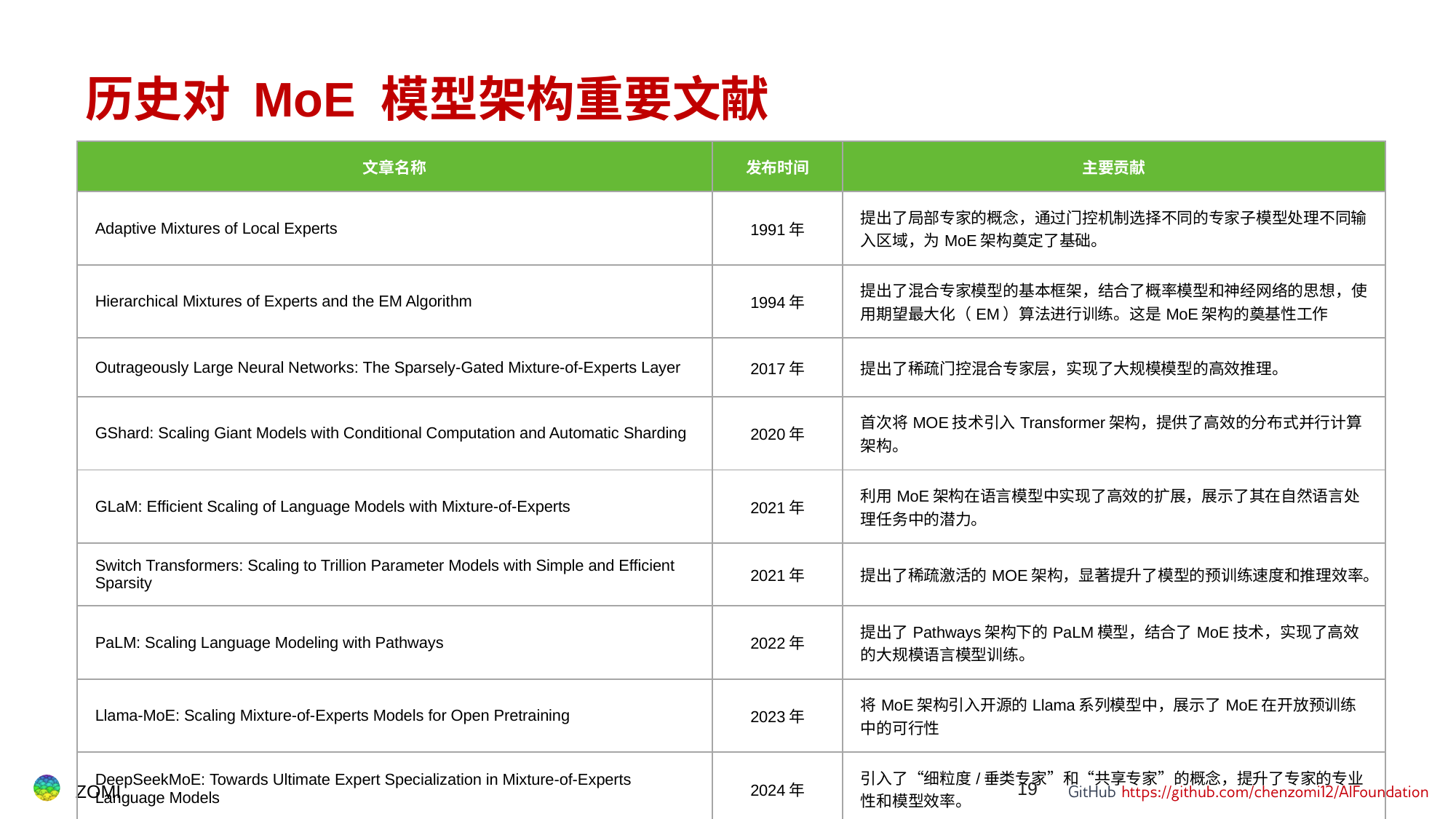

# 历史对 MoE 模型架构重要文献
| 文章名称 | 发布时间 | 主要贡献 |
| --- | --- | --- |
| Adaptive Mixtures of Local Experts | 1991年 | 提出了局部专家的概念，通过门控机制选择不同的专家子模型处理不同输入区域，为MoE架构奠定了基础。 |
| Hierarchical Mixtures of Experts and the EM Algorithm | 1994年 | 提出了混合专家模型的基本框架，结合了概率模型和神经网络的思想，使用期望最大化（EM）算法进行训练。这是MoE架构的奠基性工作 |
| Outrageously Large Neural Networks: The Sparsely-Gated Mixture-of-Experts Layer | 2017年 | 提出了稀疏门控混合专家层，实现了大规模模型的高效推理。 |
| GShard: Scaling Giant Models with Conditional Computation and Automatic Sharding | 2020年 | 首次将MOE技术引入Transformer架构，提供了高效的分布式并行计算架构。 |
| GLaM: Efficient Scaling of Language Models with Mixture-of-Experts | 2021年 | 利用MoE架构在语言模型中实现了高效的扩展，展示了其在自然语言处理任务中的潜力。 |
| Switch Transformers: Scaling to Trillion Parameter Models with Simple and Efficient Sparsity | 2021年 | 提出了稀疏激活的MOE架构，显著提升了模型的预训练速度和推理效率。 |
| PaLM: Scaling Language Modeling with Pathways | 2022年 | 提出了Pathways架构下的PaLM模型，结合了MoE技术，实现了高效的大规模语言模型训练。 |
| Llama-MoE: Scaling Mixture-of-Experts Models for Open Pretraining | 2023年 | 将MoE架构引入开源的Llama系列模型中，展示了MoE在开放预训练中的可行性 |
| DeepSeekMoE: Towards Ultimate Expert Specialization in Mixture-of-Experts Language Models | 2024年 | 引入了“细粒度/垂类专家”和“共享专家”的概念，提升了专家的专业性和模型效率。 |